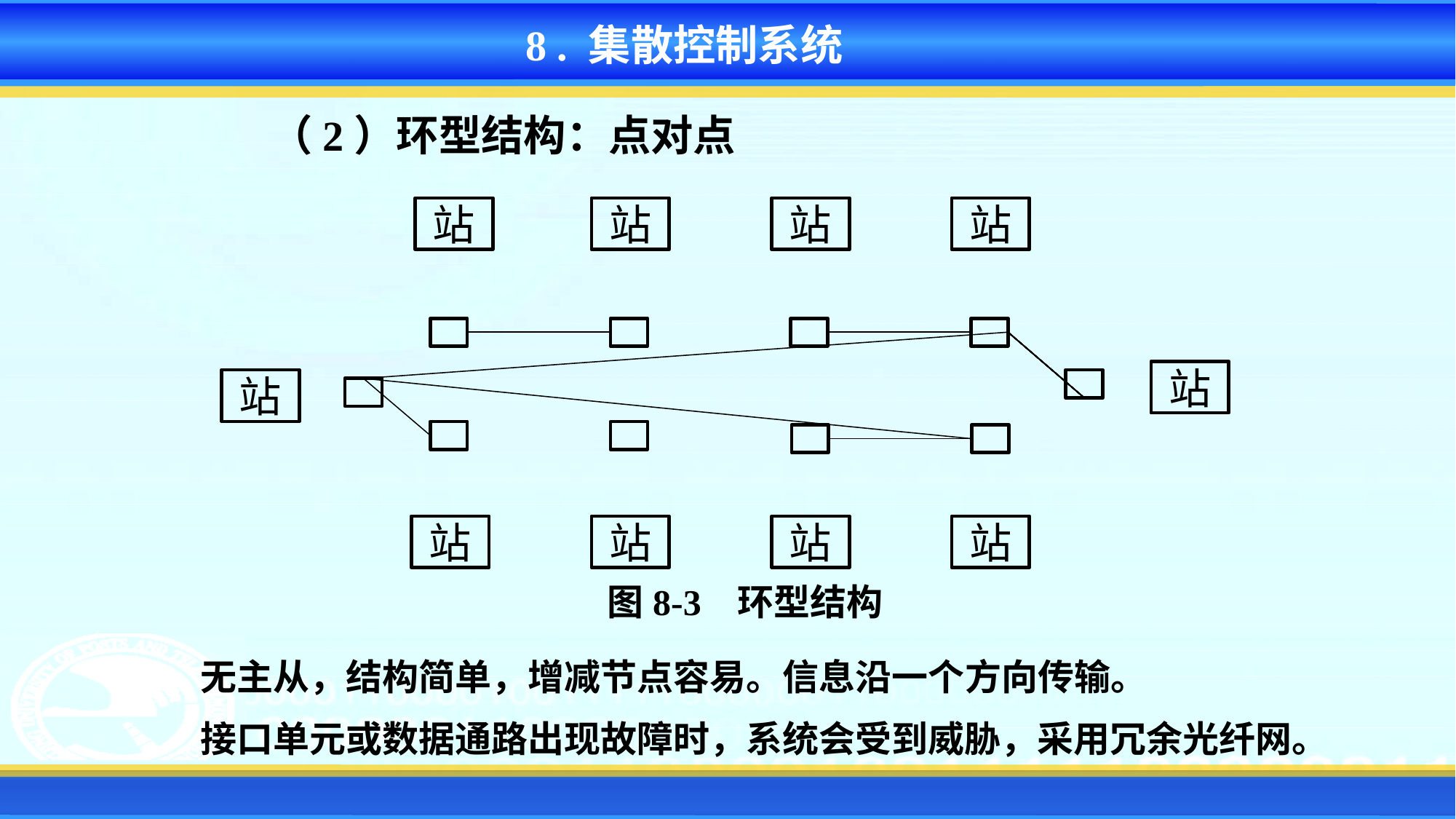

8 . 集散控制系统
（2）环型结构：点对点
站
站
站
站

站
站

站
站
站
站
 图8-3   环型结构
无主从，结构简单，增减节点容易。信息沿一个方向传输。
接口单元或数据通路出现故障时，系统会受到威胁，采用冗余光纤网。